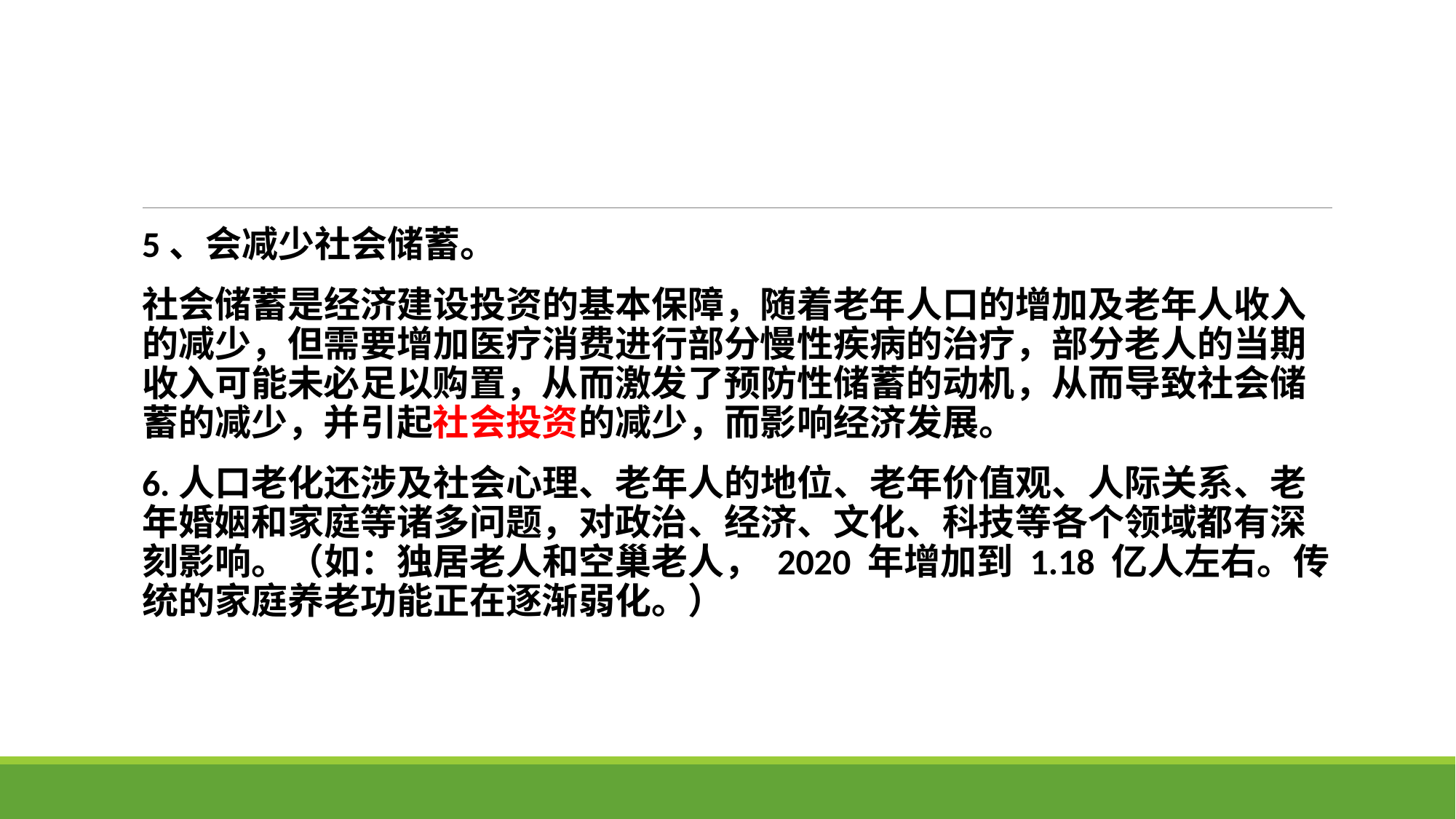

#
5、会减少社会储蓄。
社会储蓄是经济建设投资的基本保障，随着老年人口的增加及老年人收入的减少，但需要增加医疗消费进行部分慢性疾病的治疗，部分老人的当期收入可能未必足以购置，从而激发了预防性储蓄的动机，从而导致社会储蓄的减少，并引起社会投资的减少，而影响经济发展。
6.人口老化还涉及社会心理、老年人的地位、老年价值观、人际关系、老年婚姻和家庭等诸多问题，对政治、经济、文化、科技等各个领域都有深刻影响。（如：独居老人和空巢老人， 2020 年增加到 1.18 亿人左右。传统的家庭养老功能正在逐渐弱化。）